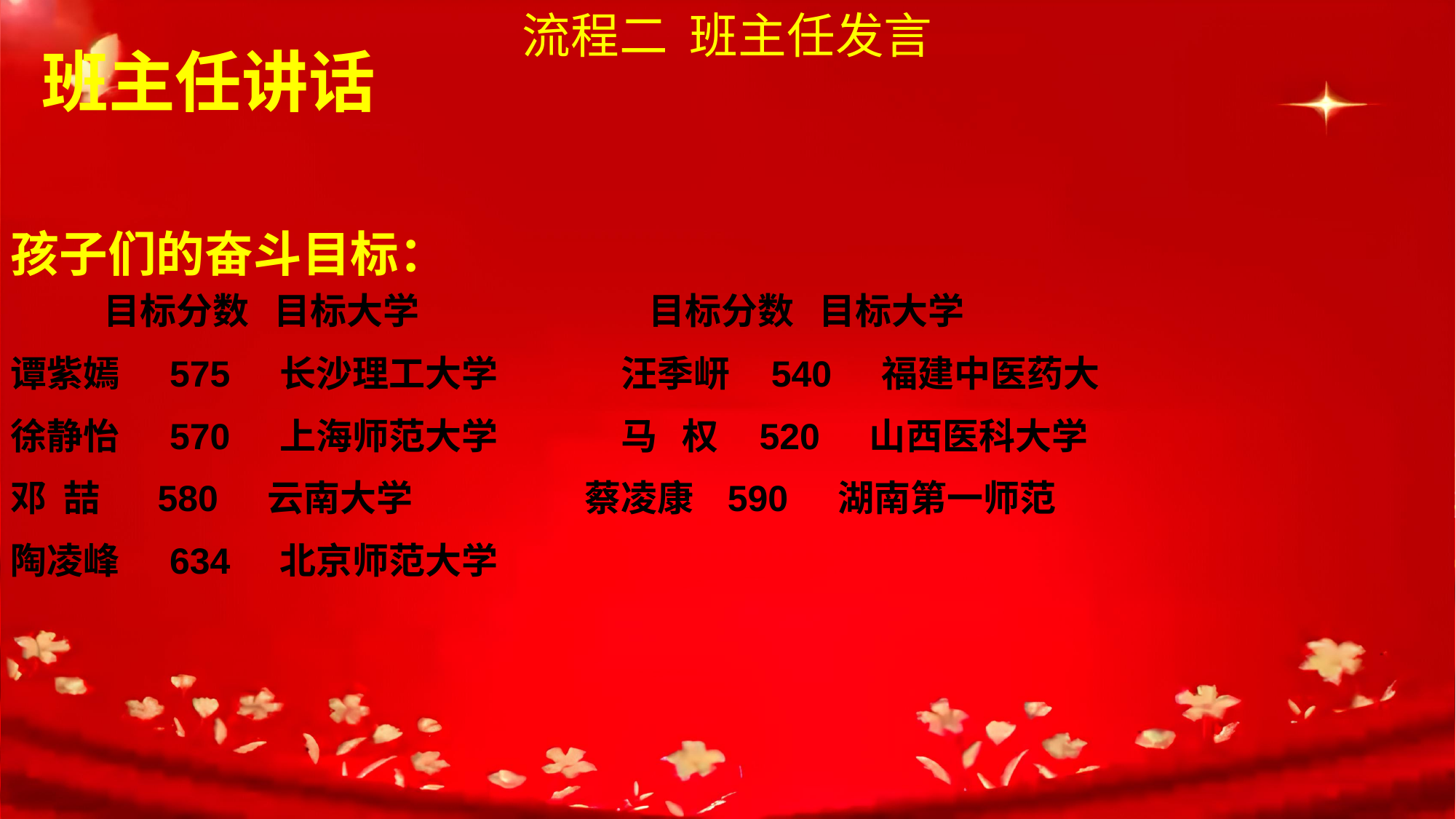

流程二  班主任发言
 班主任讲话
孩子们的奋斗目标：
              目标分数   目标大学                            目标分数   目标大学
谭紫嫣     575    长沙理工大学               汪季岍    540    福建中医药大
徐静怡     570    上海师范大学               马   权    520    山西医科大学
邓  喆      580    云南大学                     蔡凌康   590    湖南第一师范
陶凌峰     634    北京师范大学